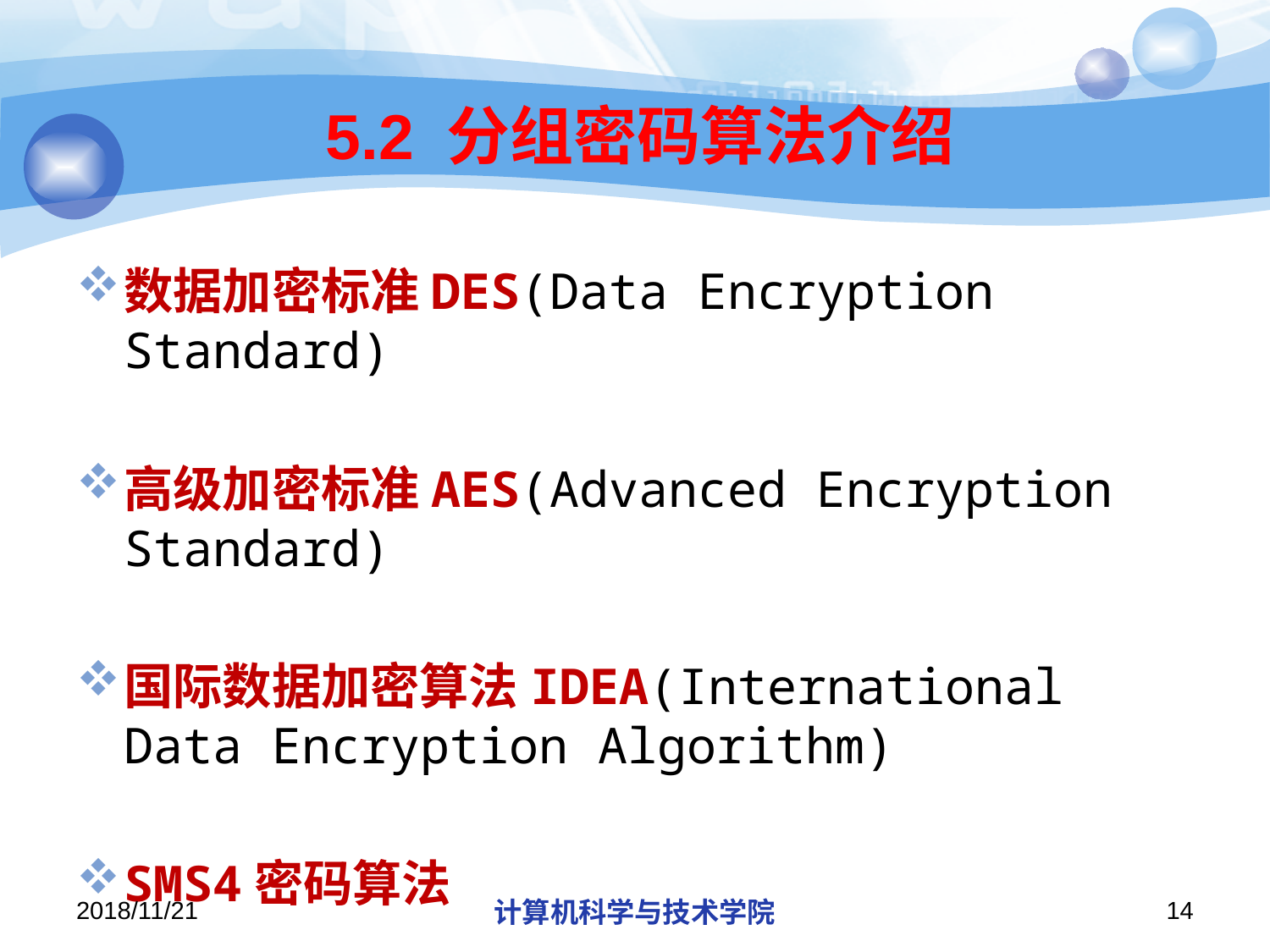

# 5.2 分组密码算法介绍
数据加密标准DES(Data Encryption Standard)

高级加密标准AES(Advanced Encryption Standard)

国际数据加密算法IDEA(International Data Encryption Algorithm)

SMS4密码算法

2018/11/21
计算机科学与技术学院
14